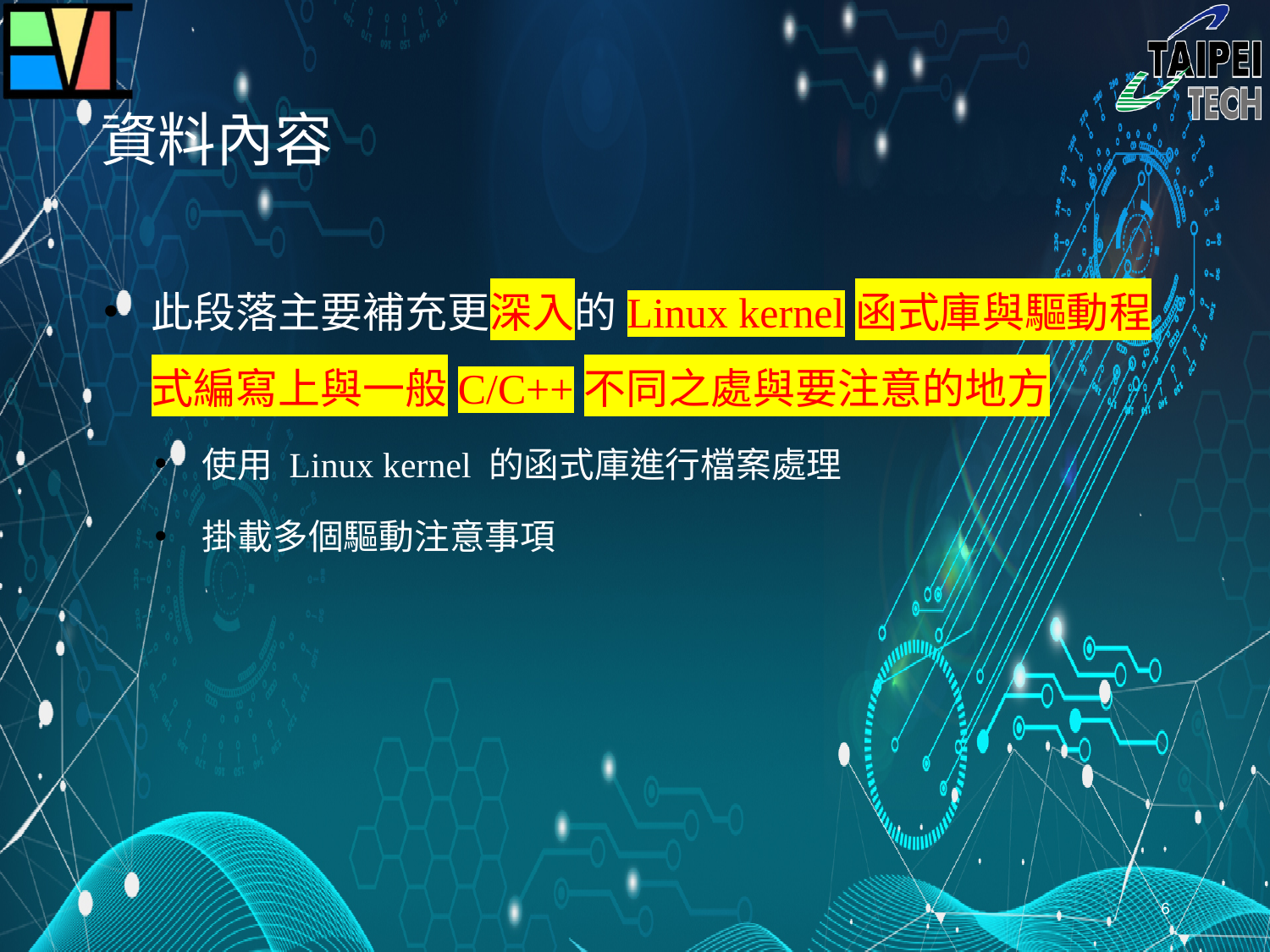

# 資料內容
此段落主要補充更深入的Linux kernel函式庫與驅動程式編寫上與一般C/C++不同之處與要注意的地方
使用 Linux kernel 的函式庫進行檔案處理
掛載多個驅動注意事項
6